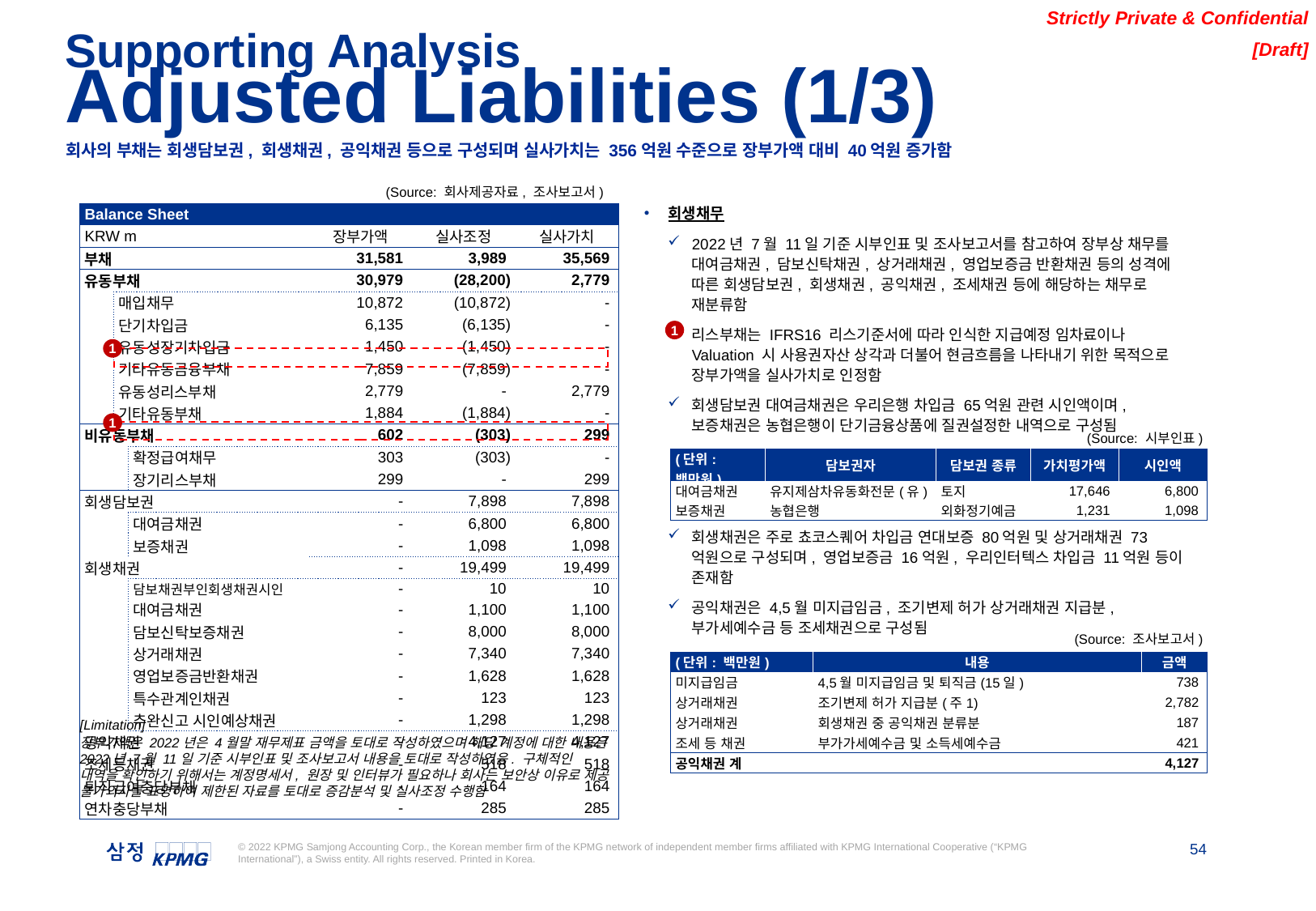

Supporting Analysis
Adjusted Liabilities (1/3)
회사의 부채는 회생담보권, 회생채권, 공익채권 등으로 구성되며 실사가치는 356억원 수준으로 장부가액 대비 40억원 증가함
(Source: 회사제공자료, 조사보고서)
회생채무
2022년 7월 11일 기준 시부인표 및 조사보고서를 참고하여 장부상 채무를 대여금채권, 담보신탁채권, 상거래채권, 영업보증금 반환채권 등의 성격에 따른 회생담보권, 회생채권, 공익채권, 조세채권 등에 해당하는 채무로 재분류함
리스부채는 IFRS16 리스기준서에 따라 인식한 지급예정 임차료이나 Valuation 시 사용권자산 상각과 더불어 현금흐름을 나타내기 위한 목적으로 장부가액을 실사가치로 인정함
회생담보권 대여금채권은 우리은행 차입금 65억원 관련 시인액이며, 보증채권은 농협은행이 단기금융상품에 질권설정한 내역으로 구성됨

회생채권은 주로 쵸코스퀘어 차입금 연대보증 80억원 및 상거래채권 73억원으로 구성되며, 영업보증금 16억원, 우리인터텍스 차입금 11억원 등이 존재함
공익채권은 4,5월 미지급임금, 조기변제 허가 상거래채권 지급분, 부가세예수금 등 조세채권으로 구성됨

| Balance Sheet |  |  |  |  |  |  |
| --- | --- | --- | --- | --- | --- | --- |
| KRW m |  |  |  | 장부가액 | 실사조정 | 실사가치 |
| 부채 |  |  |  | 31,581 | 3,989 | 35,569 |
| 유동부채 |  |  |  | 30,979 | (28,200) | 2,779 |
|  | 매입채무 | 매입채무 |  | 10,872 | (10,872) | - |
|  | 단기차입금 | 단기차입금 |  | 6,135 | (6,135) | - |
|  | 유동성장기차입금 | 유동성장기차입금 |  | 1,450 | (1,450) | - |
|  | 기타유동금융부채 | 기타유동금융부채 |  | 7,859 | (7,859) | - |
|  | 유동성리스부채 | 유동성리스부채 |  | 2,779 | - | 2,779 |
|  | 기타유동부채 | 기타유동부채 |  | 1,884 | (1,884) | - |
| 비유동부채 |  |  |  | 602 | (303) | 299 |
|  |  | 확정급여채무 |  | 303 | (303) | - |
|  |  | 장기리스부채 |  | 299 | - | 299 |
| 회생담보권 |  |  |  | - | 7,898 | 7,898 |
|  |  | 대여금채권 |  | - | 6,800 | 6,800 |
|  |  | 보증채권 |  | - | 1,098 | 1,098 |
| 회생채권 |  |  |  | - | 19,499 | 19,499 |
|  |  | 담보채권부인회생채권시인 |  | - | 10 | 10 |
|  |  | 대여금채권 |  | - | 1,100 | 1,100 |
|  |  | 담보신탁보증채권 |  | - | 8,000 | 8,000 |
|  |  | 상거래채권 |  | - | 7,340 | 7,340 |
|  |  | 영업보증금반환채권 |  | - | 1,628 | 1,628 |
|  |  | 특수관계인채권 |  | - | 123 | 123 |
|  |  | 추완신고 시인예상채권 |  | - | 1,298 | 1,298 |
| 공익채권 |  |  |  | - | 4,127 | 4,127 |
| 조세등채권 |  |  |  | - | 518 | 518 |
| 퇴직급여충당부채 |  |  |  | - | 164 | 164 |
| 연차충당부채 |  |  |  | - | 285 | 285 |
1
1

1

(Source: 시부인표)
| (단위: 백만원) | 담보권자 | 담보권 종류 | 가치평가액 | 시인액 |
| --- | --- | --- | --- | --- |
| 대여금채권 | 유지제삼차유동화전문(유) | 토지 | 17,646 | 6,800 |
| 보증채권 | 농협은행 | 외화정기예금 | 1,231 | 1,098 |
(Source: 조사보고서)
| (단위: 백만원) | 내용 | 금액 |
| --- | --- | --- |
| 미지급임금 | 4,5월 미지급임금 및 퇴직금(15일) | 738 |
| 상거래채권 | 조기변제 허가 지급분(주1) | 2,782 |
| 상거래채권 | 회생채권 중 공익채권 분류분 | 187 |
| 조세 등 채권 | 부가가세예수금 및 소득세예수금 | 421 |
| 공익채권 계 |  | 4,127 |
[Limitation]
장부가액은 2022년은 4월말 재무제표 금액을 토대로 작성하였으며 해당 계정에 대한 내용은 2022년 7월 11일 기준 시부인표 및 조사보고서 내용을 토대로 작성하였음. 구체적인 내역을 확인하기 위해서는 계정명세서, 원장 및 인터뷰가 필요하나 회사는 보안상 이유로 제공 불가의사를 표명하여 제한된 자료를 토대로 증감분석 및 실사조정 수행함